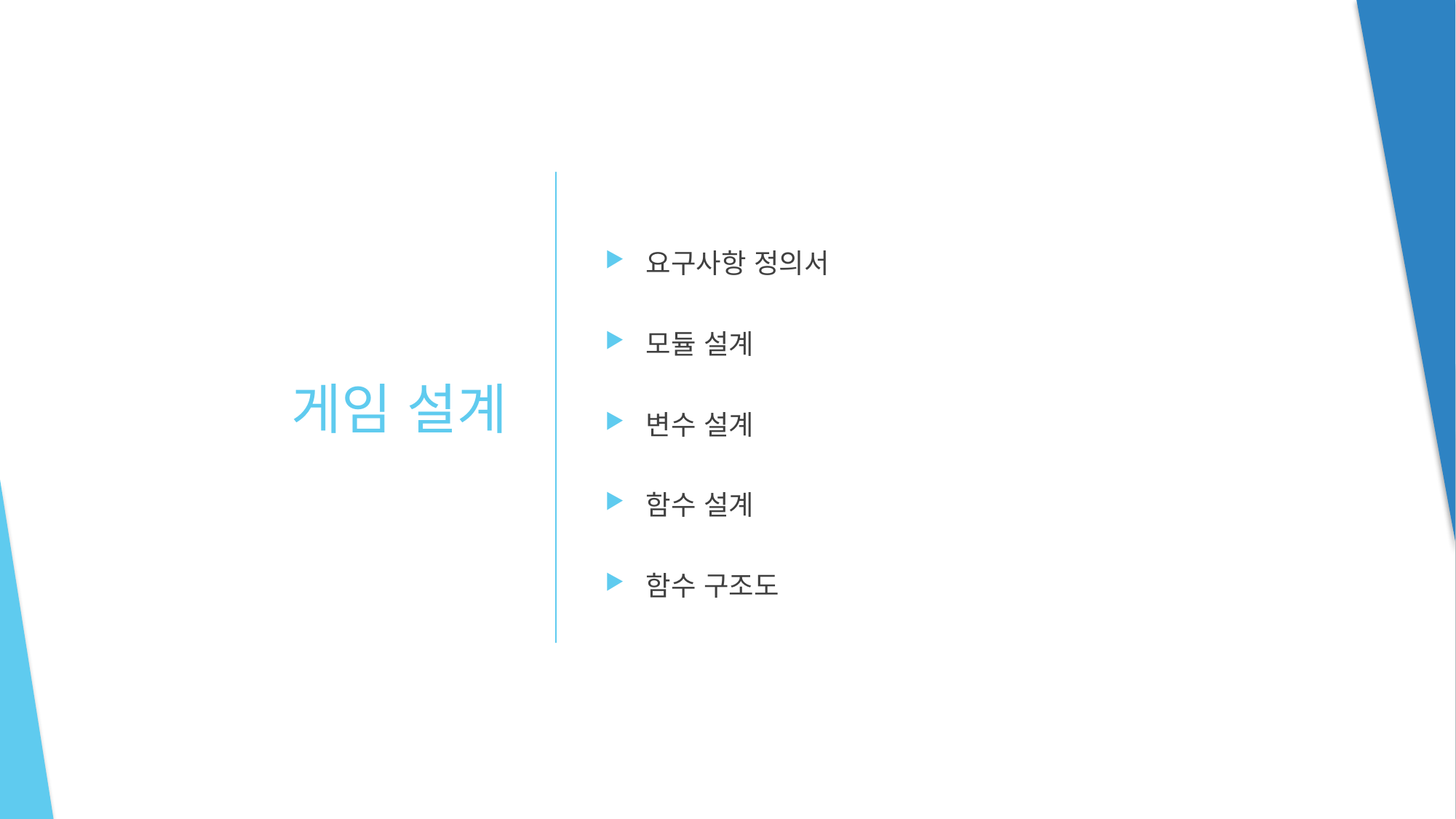

요구사항 정의서
모듈 설계
변수 설계
함수 설계
함수 구조도
# 게임 설계